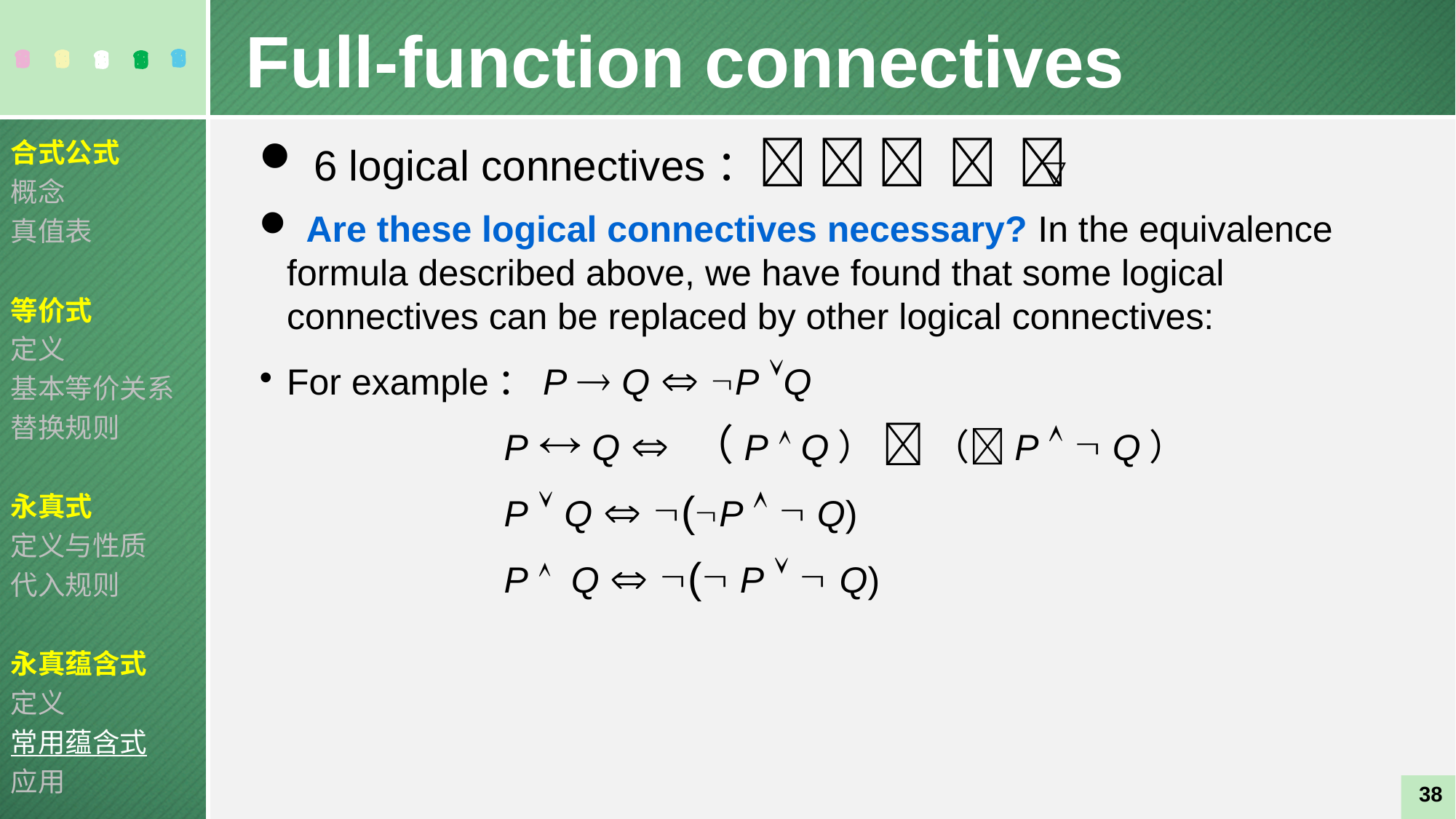

Full-function connectives

合式公式
概念
真值表

等价式
定义
基本等价关系
替换规则

永真式
定义与性质
代入规则

永真蕴含式
定义
常用蕴含式
应用
 6 logical connectives：¬ ∧ ∨  →  ↔
 Are these logical connectives necessary? In the equivalence formula described above, we have found that some logical connectives can be replaced by other logical connectives:
For example：P → Q ⇔ ¬P ∨Q
                        P ↔ Q ⇔ （P ∧ Q） ∨ （¬P ∧ ¬ Q）
                        P ∨ Q ⇔ ¬(¬P ∧ ¬ Q)
                        P ∧  Q ⇔ ¬(¬ P ∨ ¬ Q)

▽
38